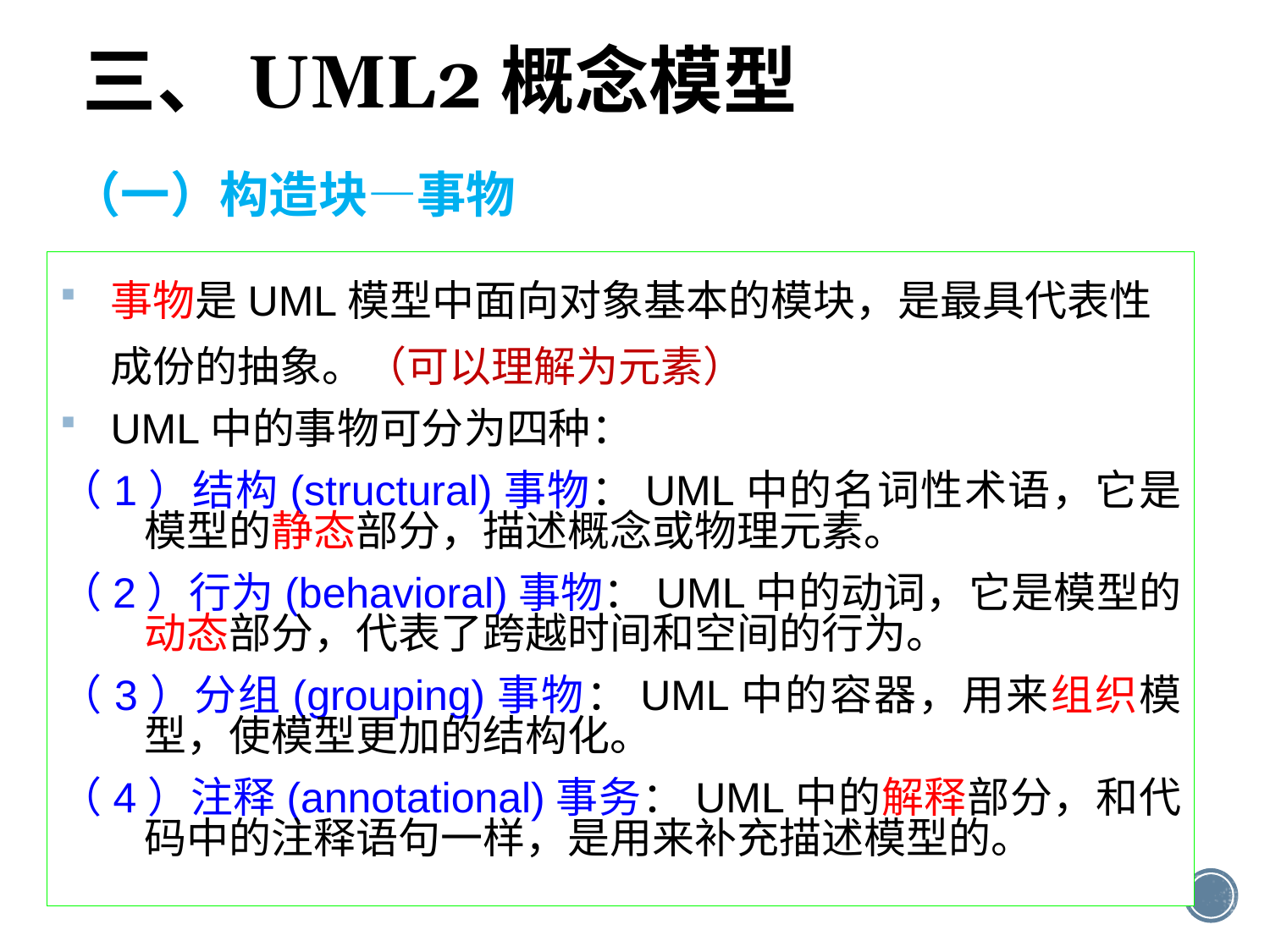

三、UML2概念模型
# （一）构造块—事物
事物是UML模型中面向对象基本的模块，是最具代表性成份的抽象。（可以理解为元素）
UML中的事物可分为四种：
（1）结构(structural)事物：UML中的名词性术语，它是模型的静态部分，描述概念或物理元素。
（2）行为(behavioral)事物：UML中的动词，它是模型的动态部分，代表了跨越时间和空间的行为。
（3）分组(grouping)事物：UML中的容器，用来组织模型，使模型更加的结构化。
（4）注释(annotational)事务：UML中的解释部分，和代码中的注释语句一样，是用来补充描述模型的。